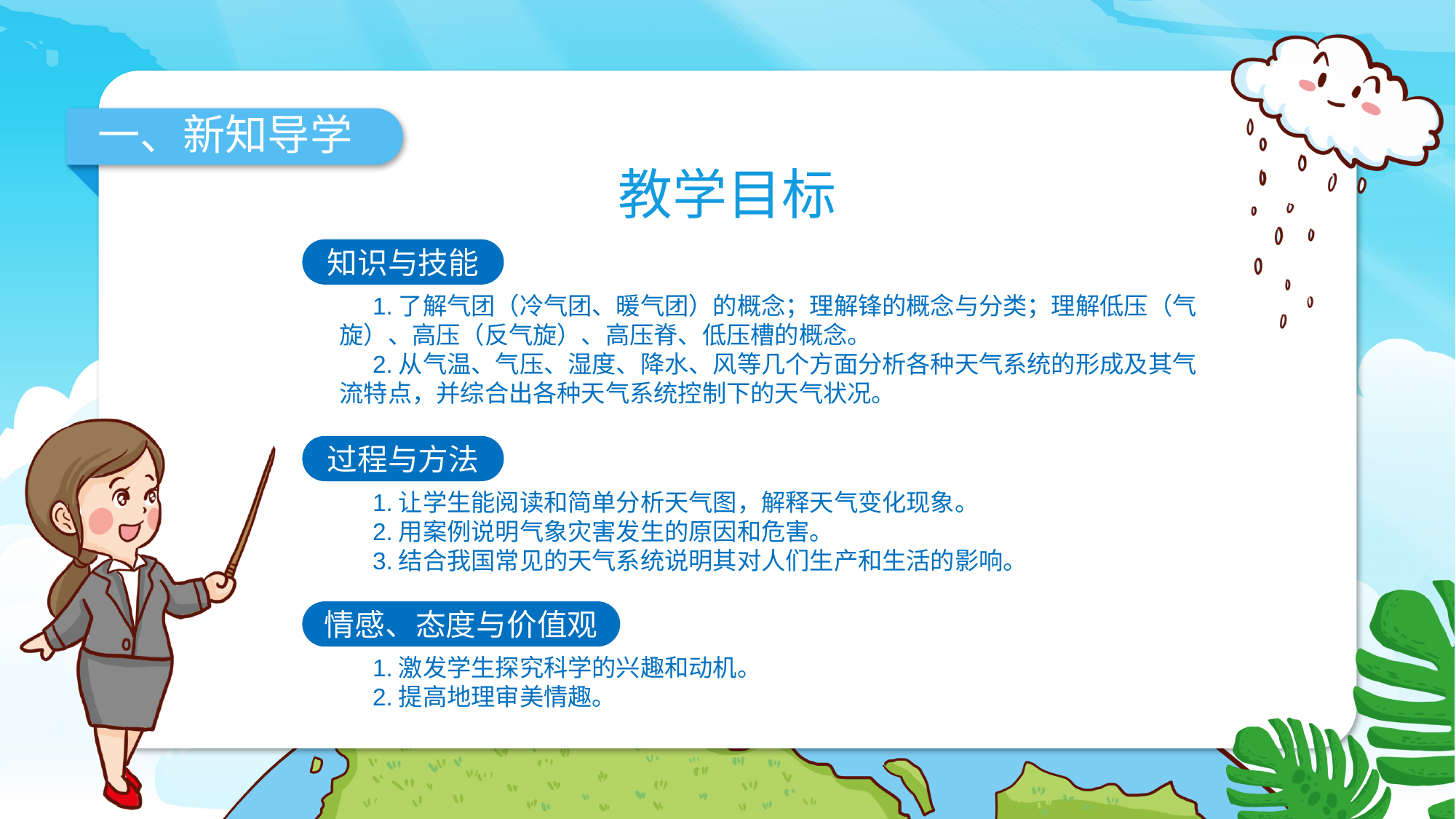

一、新知导学
教学目标
知识与技能
1.了解气团（冷气团、暖气团）的概念；理解锋的概念与分类；理解低压（气旋）、高压（反气旋）、高压脊、低压槽的概念。
2.从气温、气压、湿度、降水、风等几个方面分析各种天气系统的形成及其气流特点，并综合出各种天气系统控制下的天气状况。
过程与方法
1.让学生能阅读和简单分析天气图，解释天气变化现象。
2.用案例说明气象灾害发生的原因和危害。
3.结合我国常见的天气系统说明其对人们生产和生活的影响。
情感、态度与价值观
1.激发学生探究科学的兴趣和动机。
2.提高地理审美情趣。